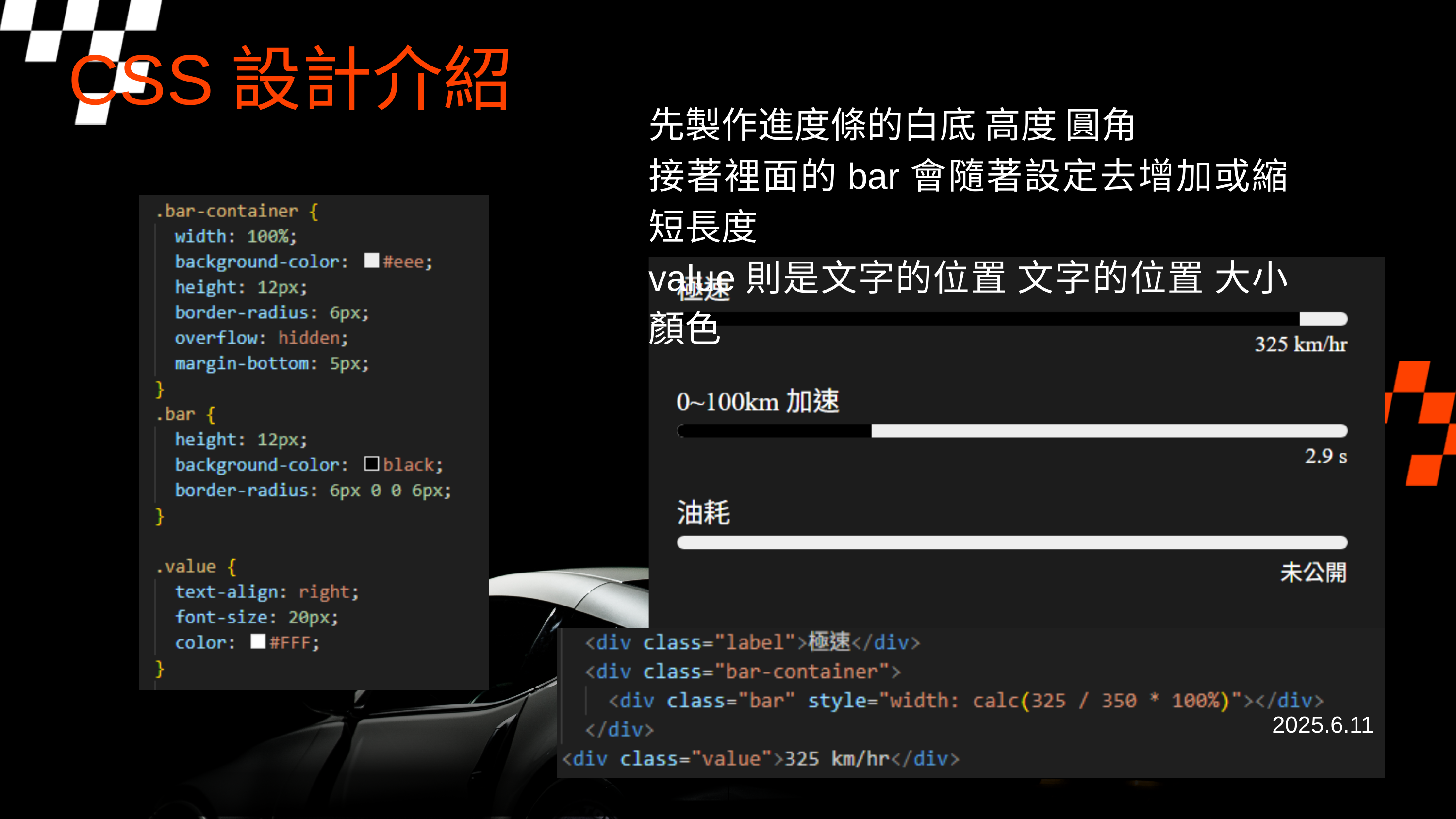

CSS設計介紹
先製作進度條的白底 高度 圓角
接著裡面的bar會隨著設定去增加或縮短長度
value則是文字的位置 文字的位置 大小 顏色

2025.6.11